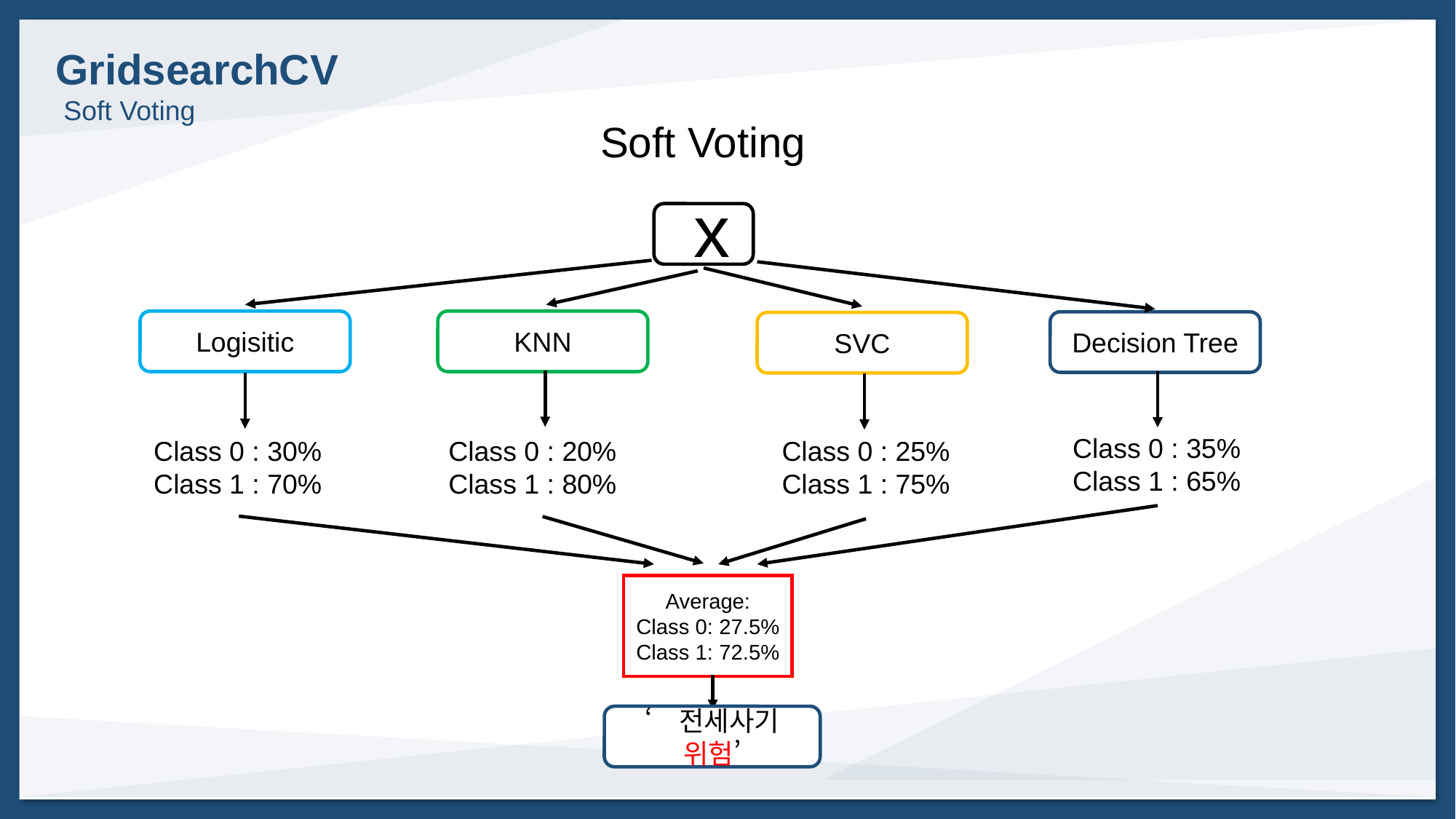

GridsearchCV
Soft Voting

Soft Voting
x

Logisitic
KNN
Decision Tree
SVC
Class 0 : 35%
Class 1 : 65%
Class 0 : 30%
Class 1 : 70%
Class 0 : 20%
Class 1 : 80%
Class 0 : 25%
Class 1 : 75%

Average:
Class 0: 27.5%
Class 1: 72.5%

‘전세사기 위험’